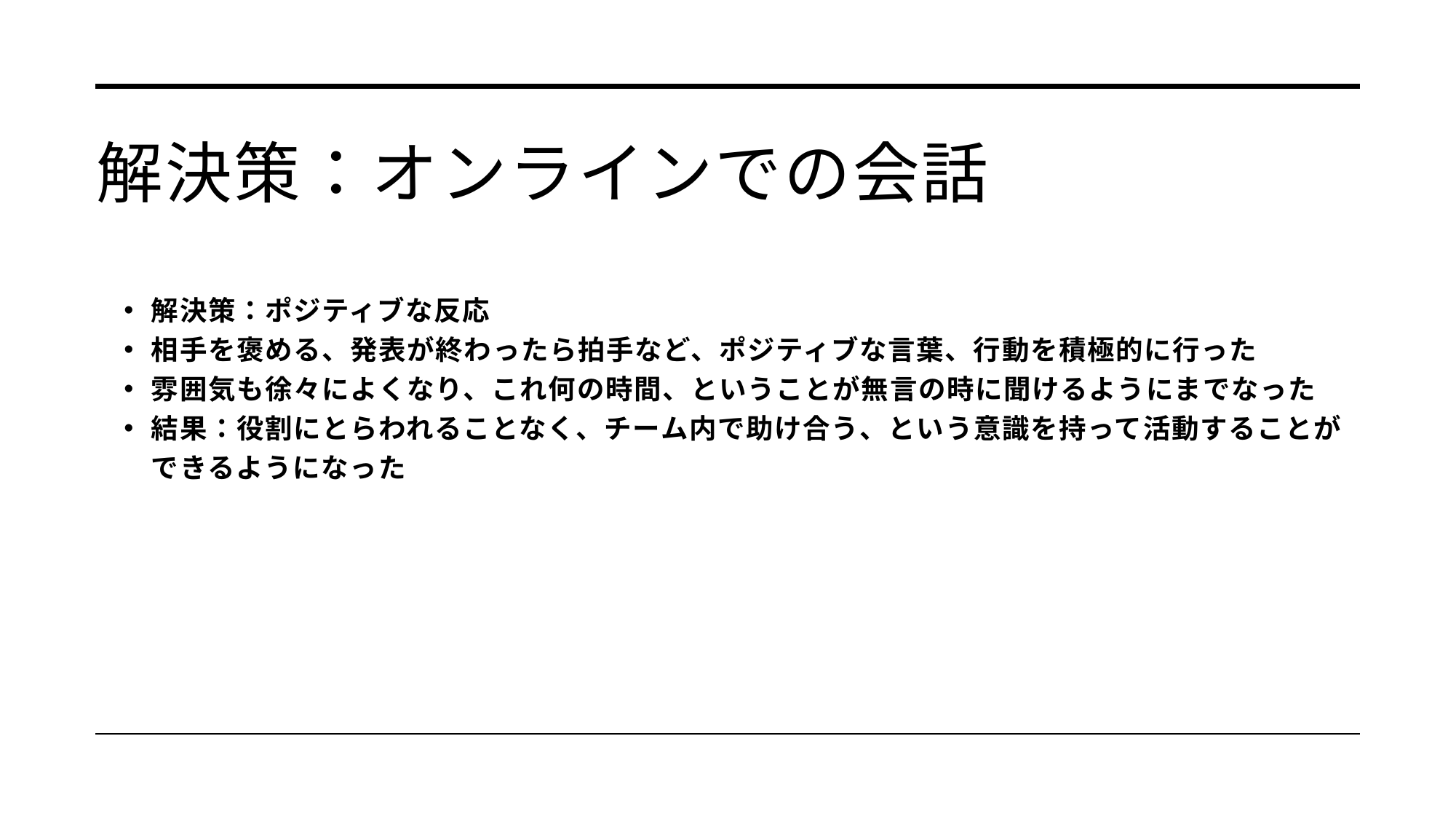

# 解決策：オンラインでの会話
解決策：ポジティブな反応
相手を褒める、発表が終わったら拍手など、ポジティブな言葉、行動を積極的に行った
雰囲気も徐々によくなり、これ何の時間、ということが無言の時に聞けるようにまでなった
結果：役割にとらわれることなく、チーム内で助け合う、という意識を持って活動することができるようになった